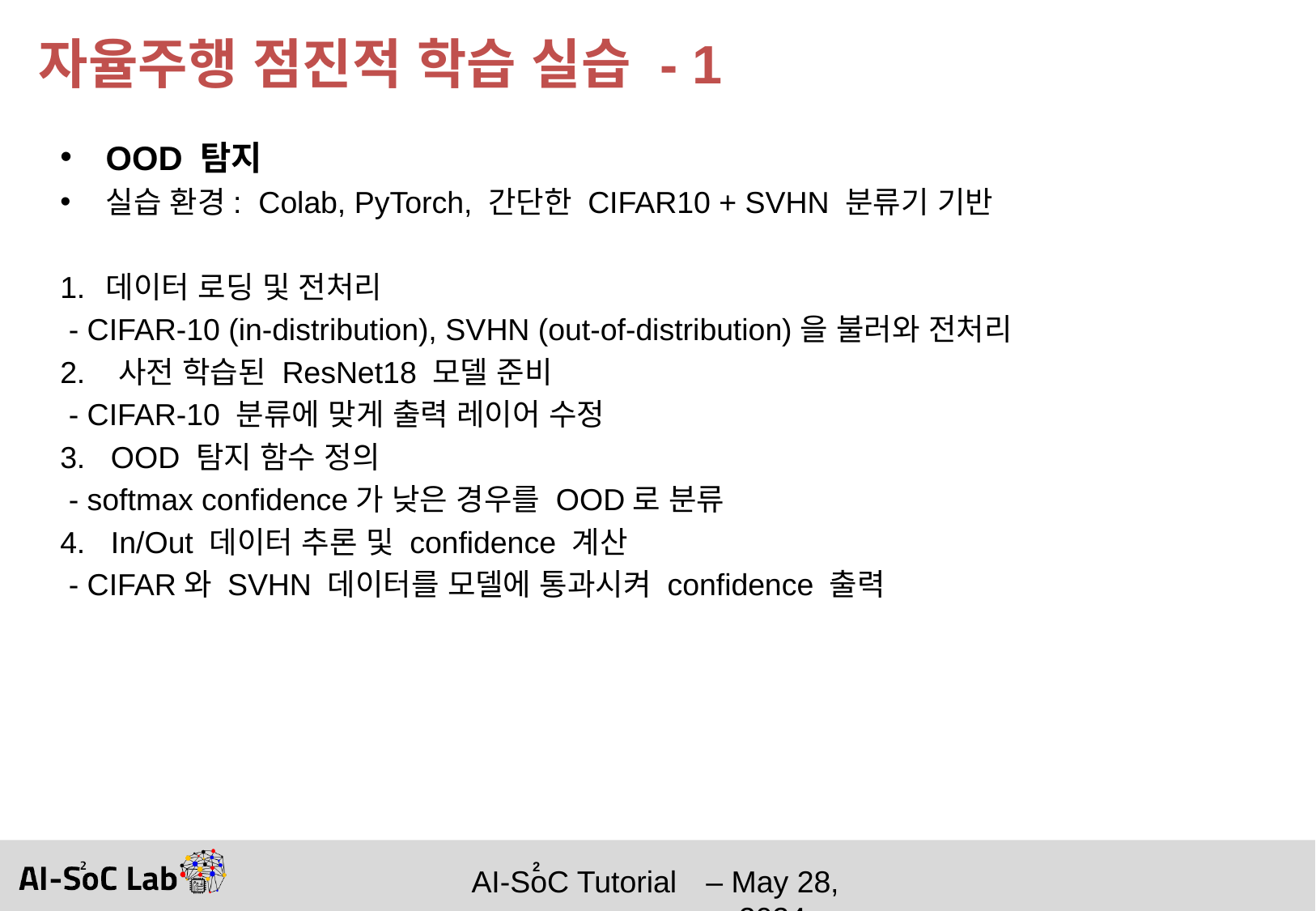

# 자율주행 점진적 학습 실습 - 1
OOD 탐지
실습 환경:  Colab, PyTorch, 간단한 CIFAR10 + SVHN 분류기 기반

데이터 로딩 및 전처리
 - CIFAR-10 (in-distribution), SVHN (out-of-distribution)을 불러와 전처리
2.   사전 학습된 ResNet18 모델 준비
 - CIFAR-10 분류에 맞게 출력 레이어 수정
3.   OOD 탐지 함수 정의
 - softmax confidence가 낮은 경우를 OOD로 분류
4.   In/Out 데이터 추론 및 confidence 계산
 - CIFAR와 SVHN 데이터를 모델에 통과시켜 confidence 출력